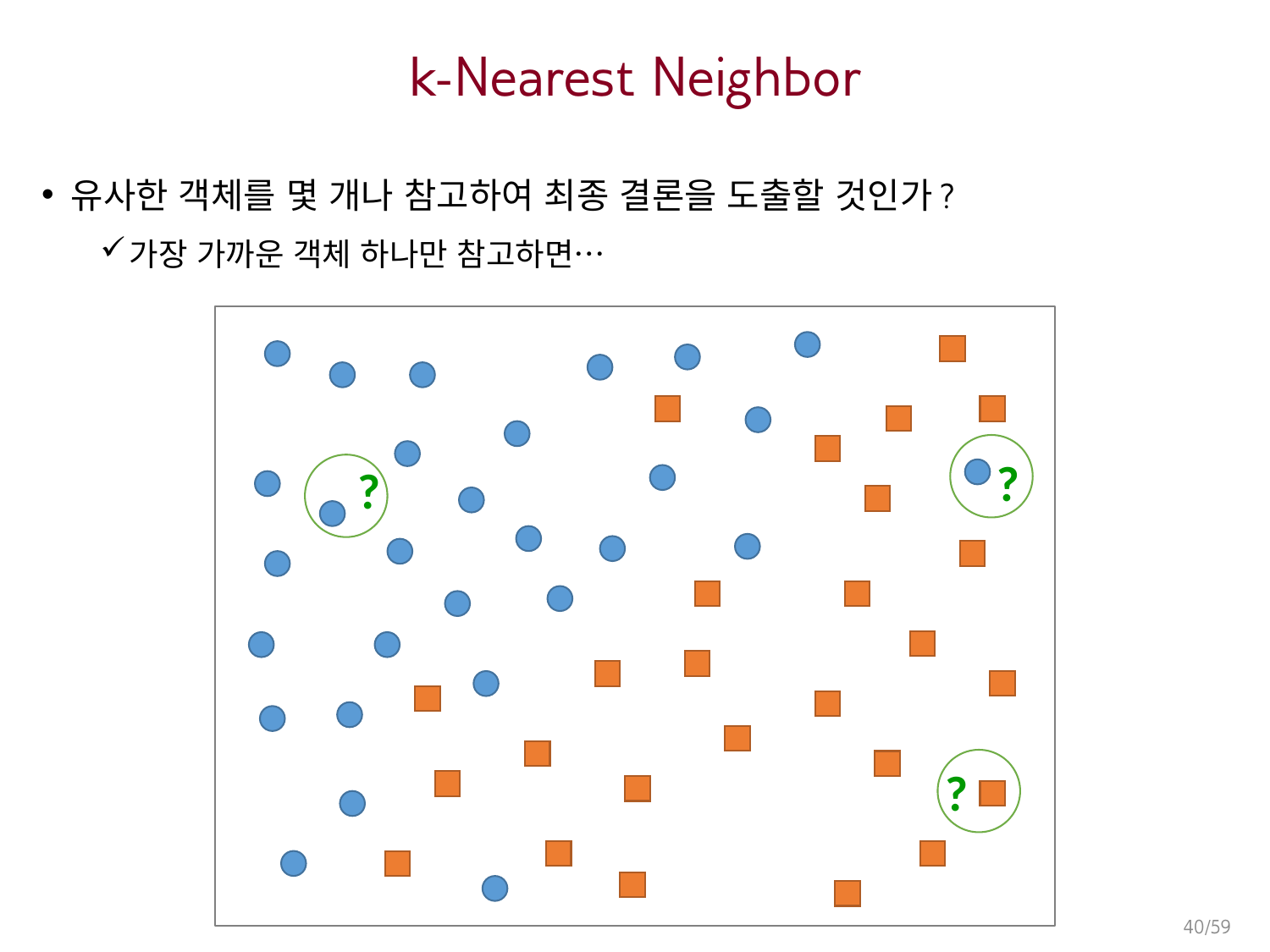

# k-Nearest Neighbor
유사한 객체를 몇 개나 참고하여 최종 결론을 도출할 것인가?
가장 가까운 객체 하나만 참고하면…

?
?

?

40/59